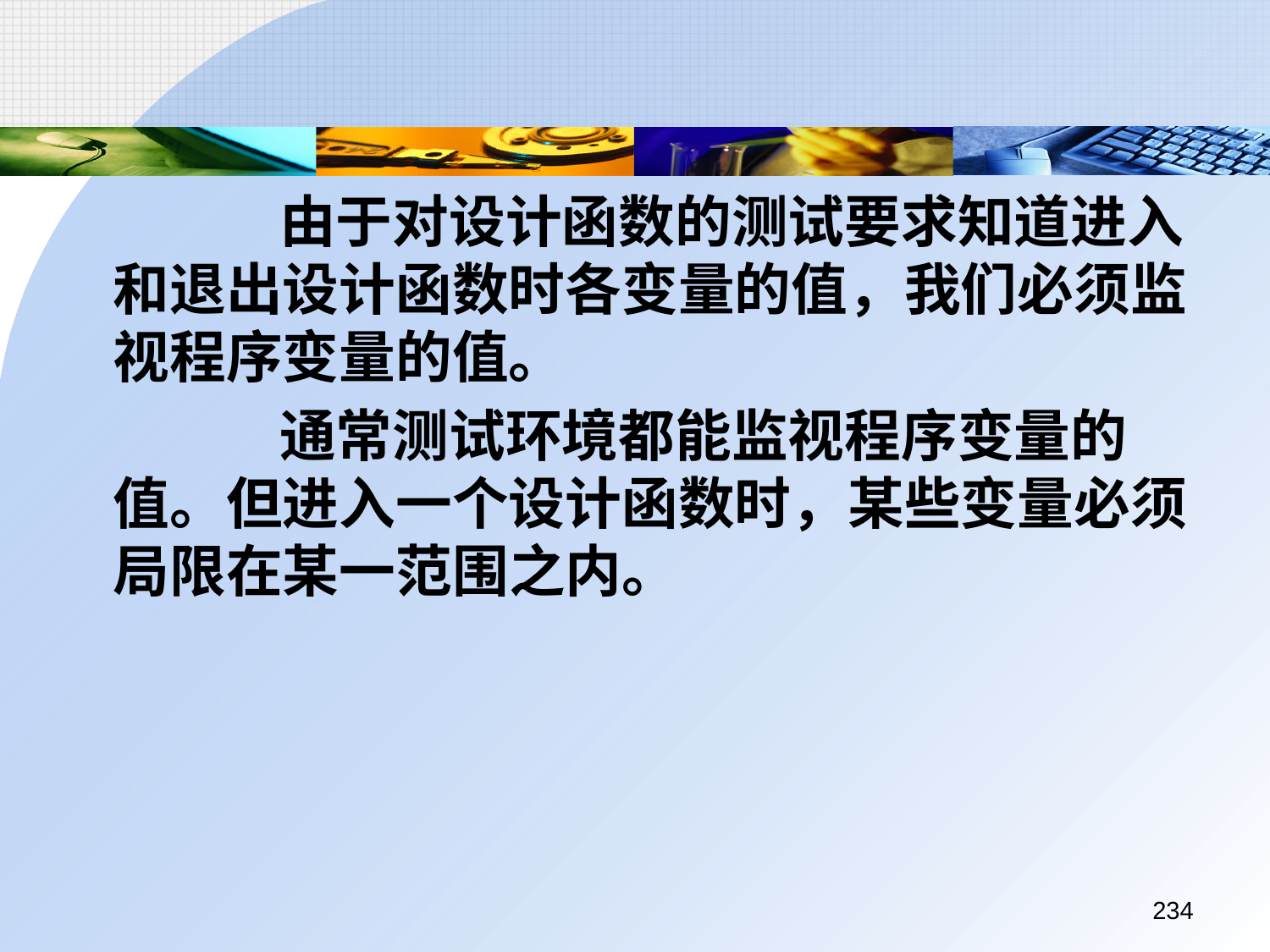

由于对设计函数的测试要求知道进入和退出设计函数时各变量的值，我们必须监视程序变量的值。
		  通常测试环境都能监视程序变量的值。但进入一个设计函数时，某些变量必须局限在某一范围之内。
234